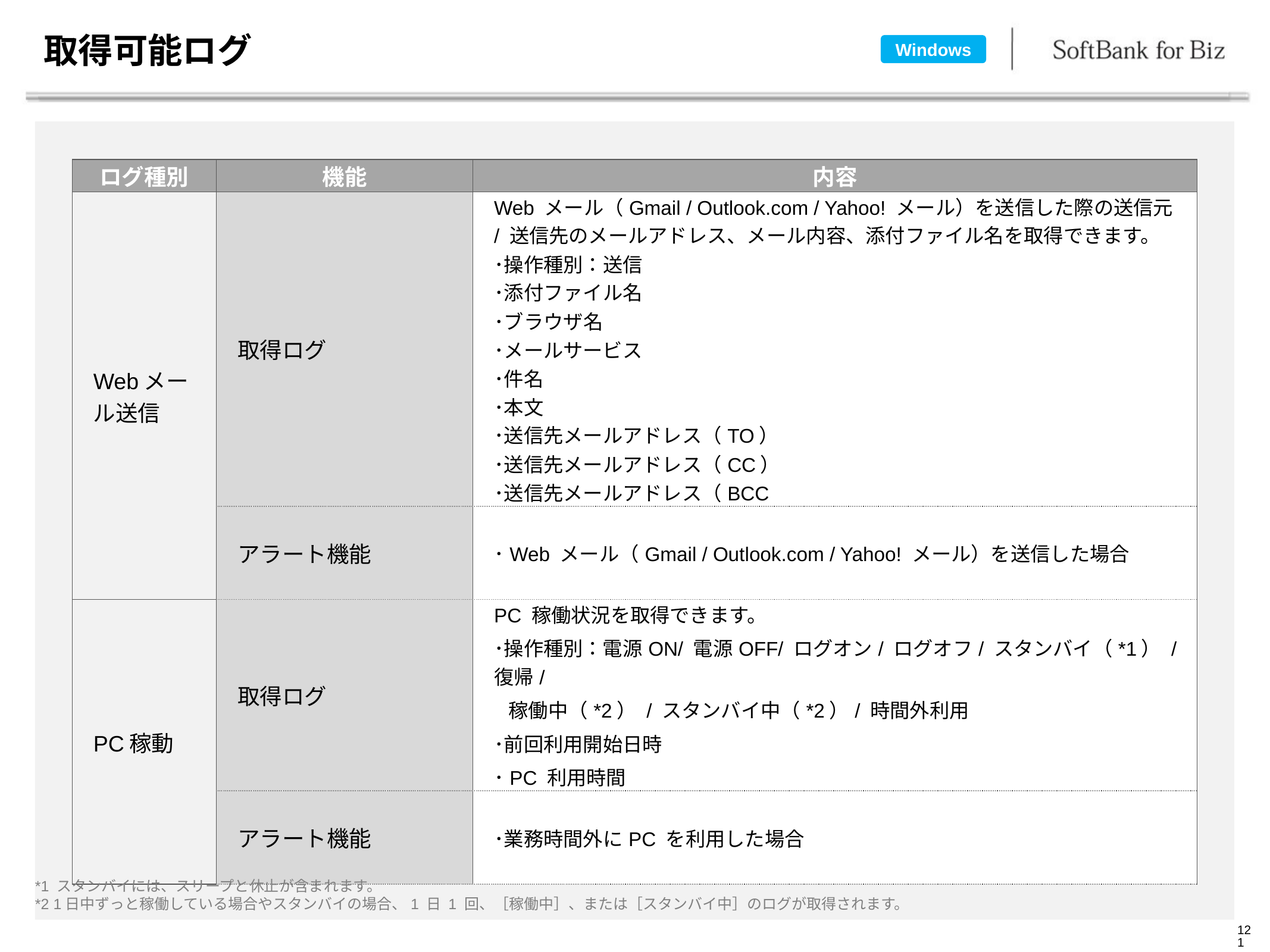

# 取得可能ログ
Windows
| ログ種別 | 機能 | 内容 |
| --- | --- | --- |
| Webメール送信 | 取得ログ | Web メール（Gmail / Outlook.com / Yahoo! メール）を送信した際の送信元/ 送信先のメールアドレス、メール内容、添付ファイル名を取得できます。 ･操作種別：送信 ･添付ファイル名 ･ブラウザ名 ･メールサービス ･件名 ･本文 ･送信先メールアドレス（TO） ･送信先メールアドレス（CC） ･送信先メールアドレス（BCC |
|  | アラート機能 | ･Web メール（Gmail / Outlook.com / Yahoo! メール）を送信した場合 |
| PC稼動 | 取得ログ | PC 稼働状況を取得できます。 ･操作種別：電源ON/ 電源OFF/ ログオン/ ログオフ/ スタンバイ（\*1） / 復帰/ 稼働中（\*2） / スタンバイ中（\*2）/ 時間外利用 ･前回利用開始日時 ･PC 利用時間 |
|  | アラート機能 | ･業務時間外にPC を利用した場合 |
*1 スタンバイには、スリープと休止が含まれます。
*2 1日中ずっと稼働している場合やスタンバイの場合、1 日 1 回、［稼働中］、または［スタンバイ中］のログが取得されます。
121